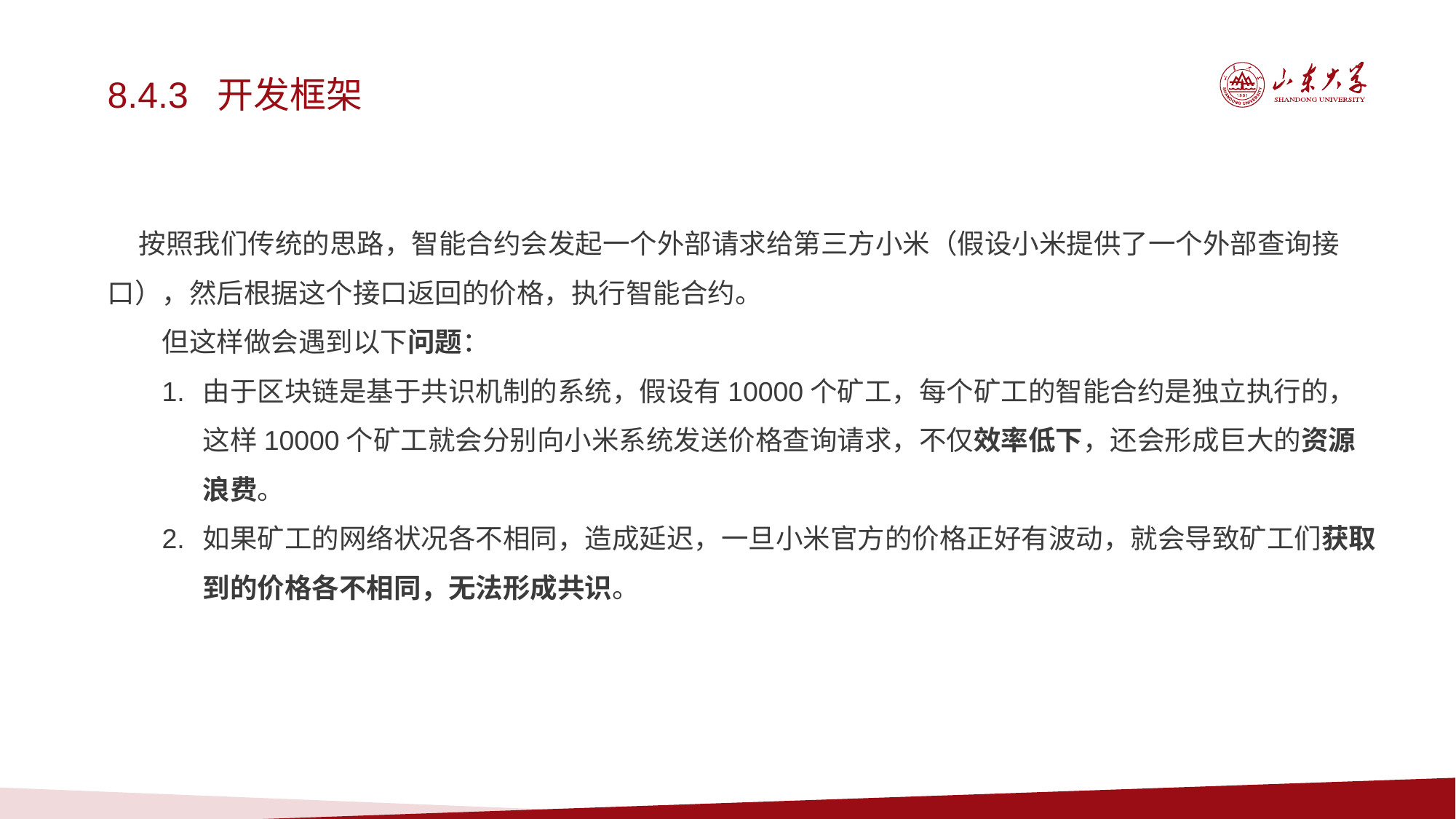

8.4.3  开发框架

    按照我们传统的思路，智能合约会发起一个外部请求给第三方小米（假设小米提供了一个外部查询接口），然后根据这个接口返回的价格，执行智能合约。
但这样做会遇到以下问题：
由于区块链是基于共识机制的系统，假设有10000个矿工，每个矿工的智能合约是独立执行的，这样10000个矿工就会分别向小米系统发送价格查询请求，不仅效率低下，还会形成巨大的资源浪费。
如果矿工的网络状况各不相同，造成延迟，一旦小米官方的价格正好有波动，就会导致矿工们获取到的价格各不相同，无法形成共识。